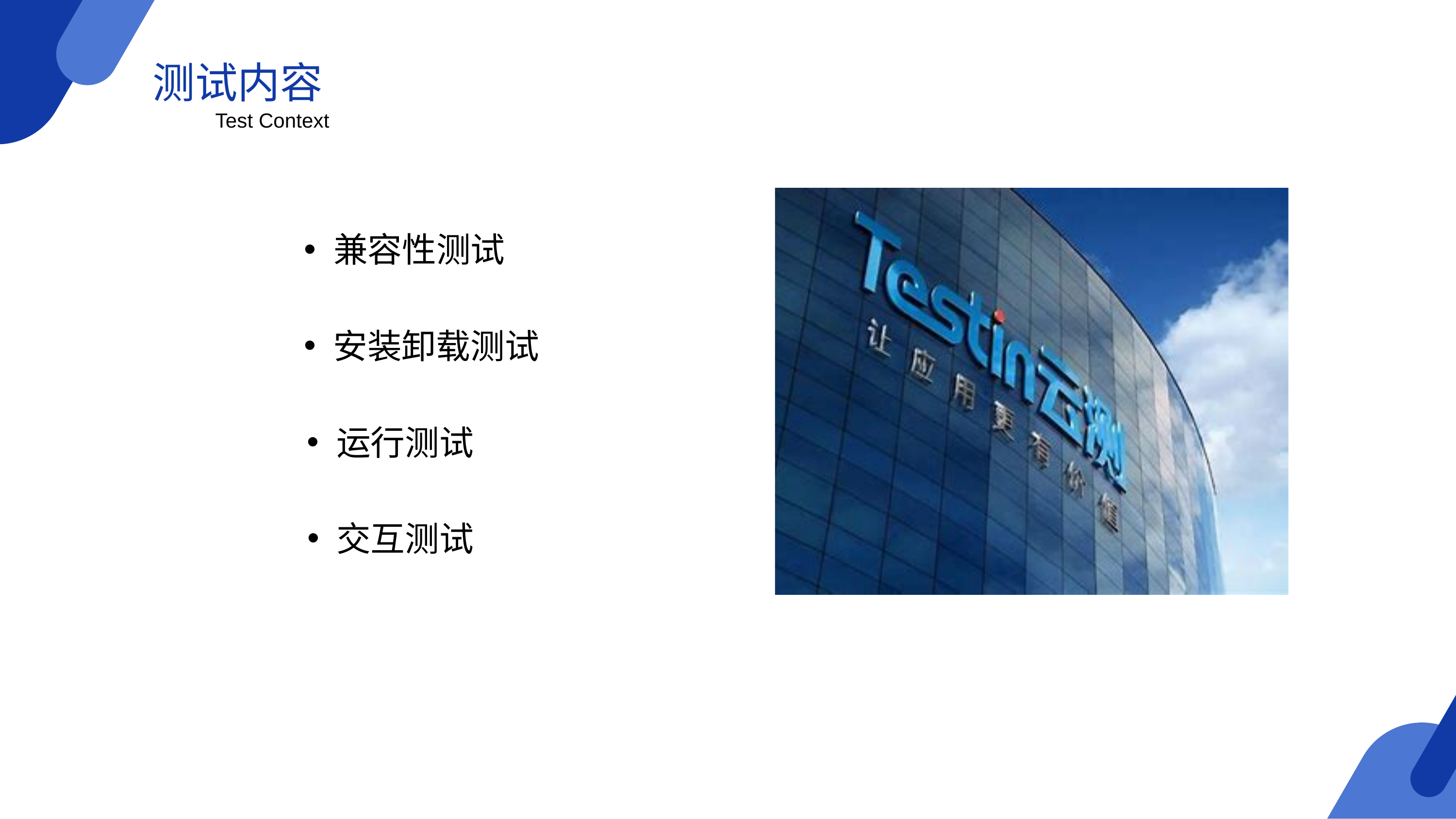

测试内容
Test Context

兼容性测试
安装卸载测试
运行测试
交互测试